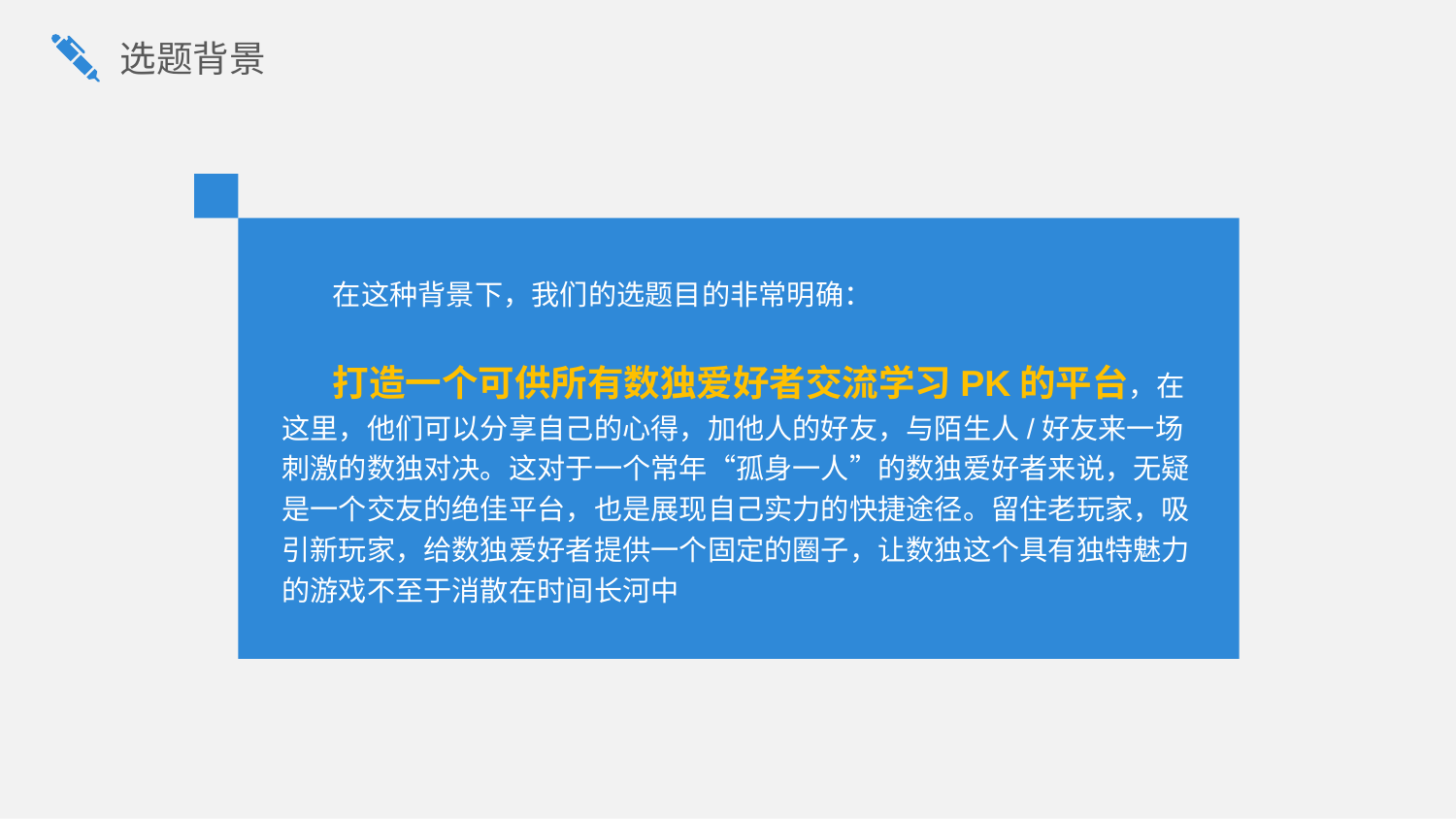

选题背景

       在这种背景下，我们的选题目的非常明确：

       打造一个可供所有数独爱好者交流学习PK的平台，在这里，他们可以分享自己的心得，加他人的好友，与陌生人/好友来一场刺激的数独对决。这对于一个常年“孤身一人”的数独爱好者来说，无疑是一个交友的绝佳平台，也是展现自己实力的快捷途径。留住老玩家，吸引新玩家，给数独爱好者提供一个固定的圈子，让数独这个具有独特魅力的游戏不至于消散在时间长河中